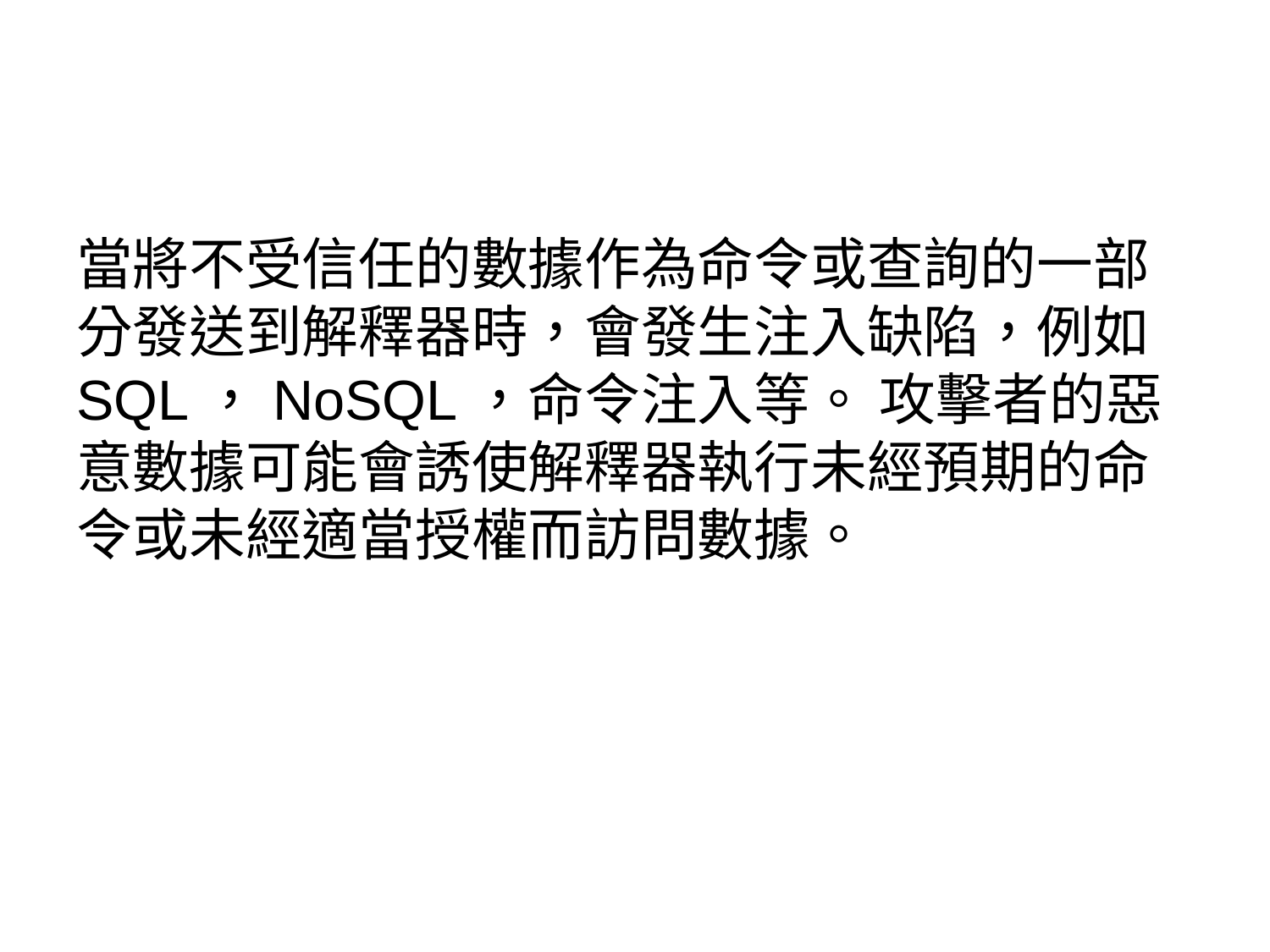

#
當將不受信任的數據作為命令或查詢的一部分發送到解釋器時，會發生注入缺陷，例如SQL，NoSQL，命令注入等。 攻擊者的惡意數據可能會誘使解釋器執行未經預期的命令或未經適當授權而訪問數據。